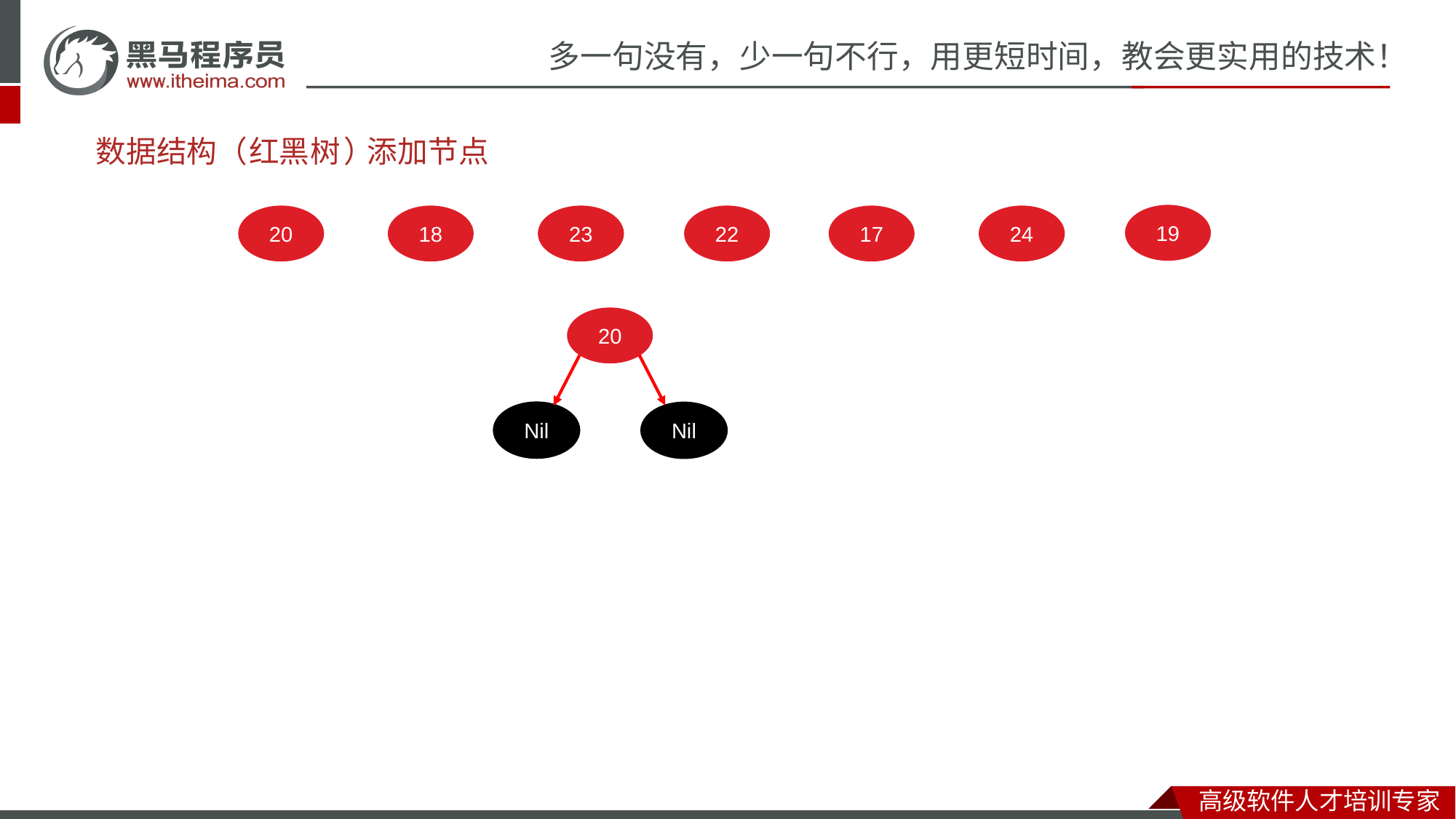

# 数据结构（
红黑
树
）
添加节点
19
20
18
23
22
17
24
20
Nil
Nil

默认颜色：添加节点默认是红色的（效率高）